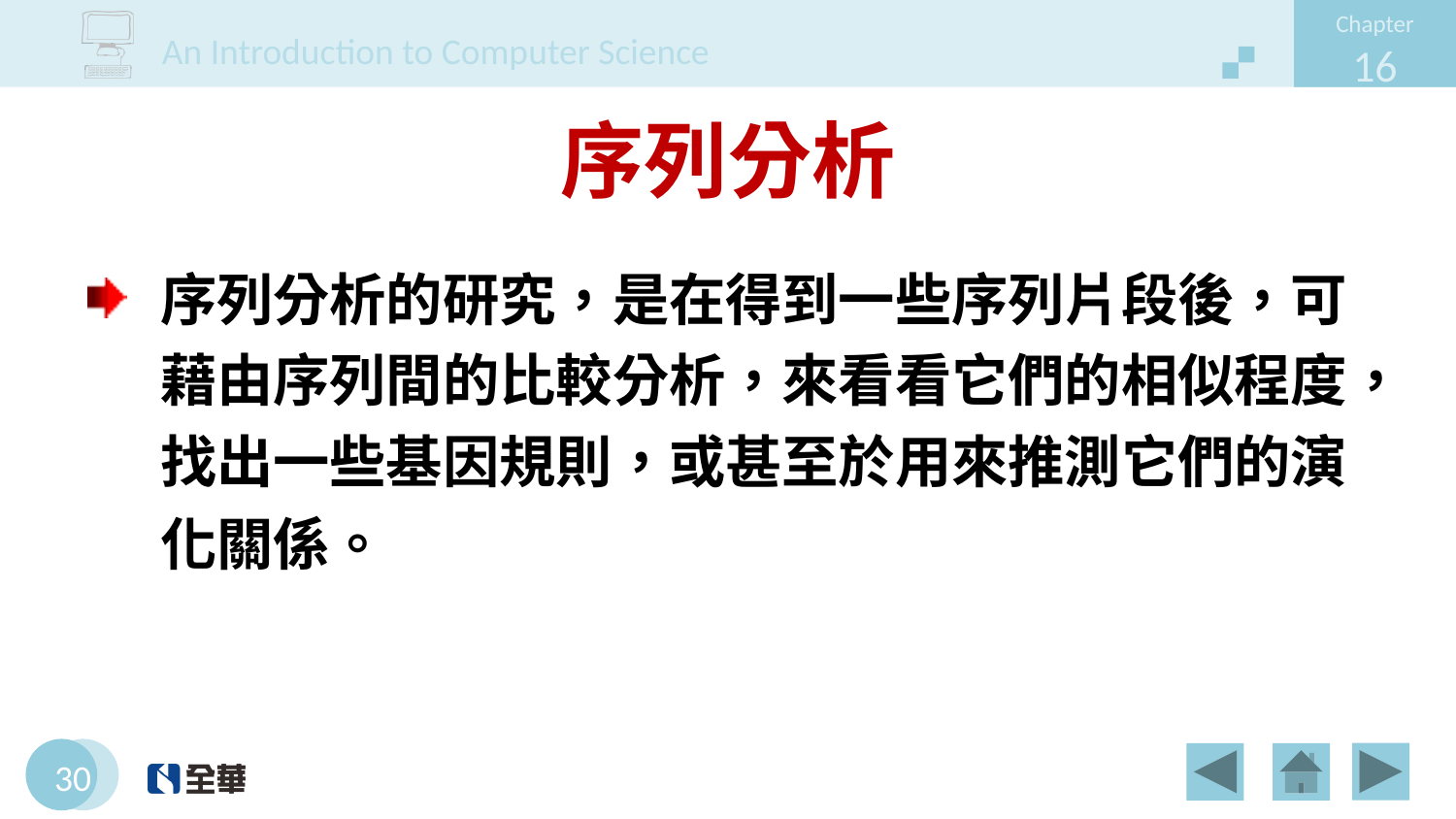

# 序列分析
序列分析的研究，是在得到一些序列片段後，可藉由序列間的比較分析，來看看它們的相似程度，找出一些基因規則，或甚至於用來推測它們的演化關係。